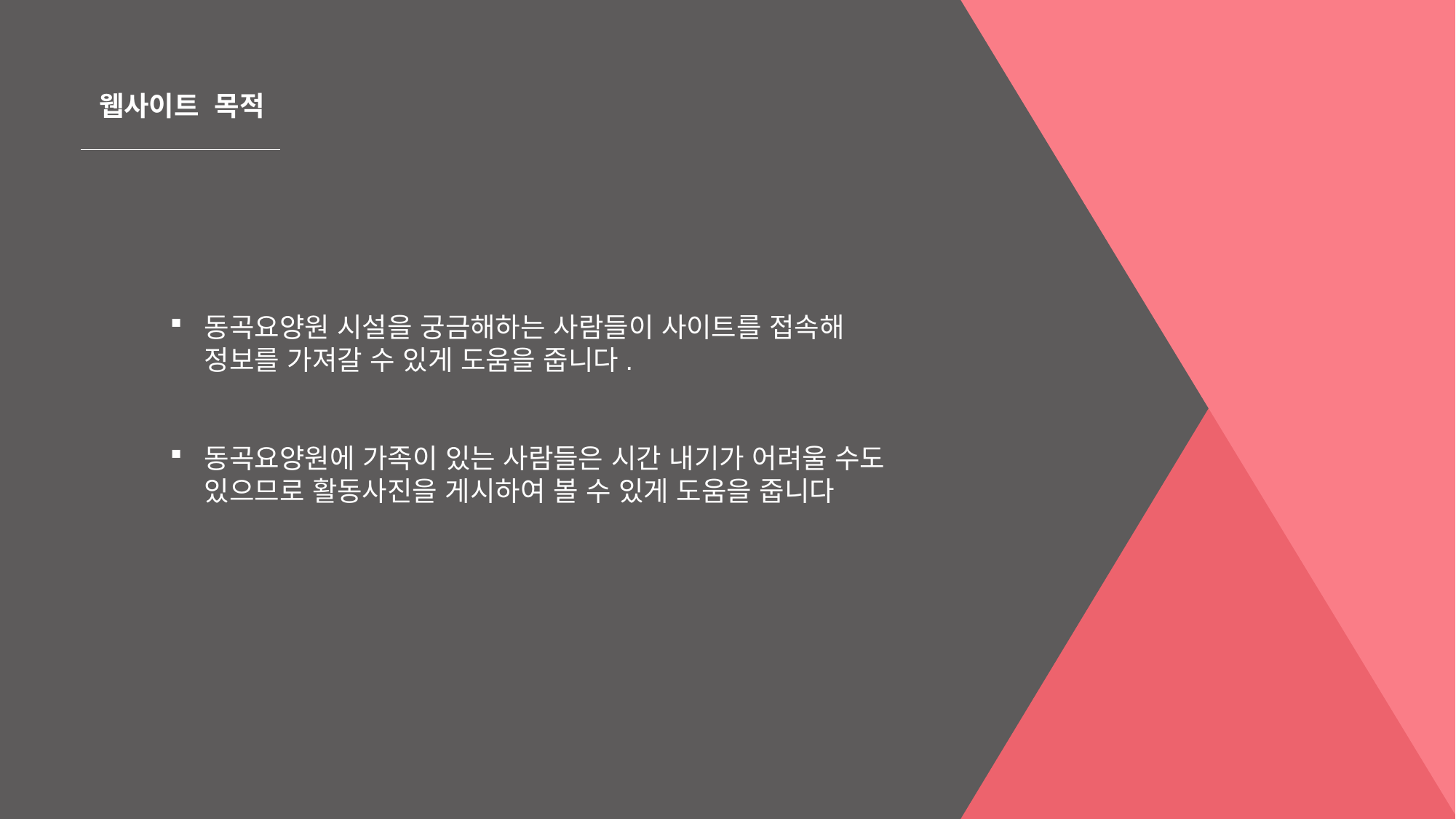

웹사이트  목적
동곡요양원 시설을 궁금해하는 사람들이 사이트를 접속해 정보를 가져갈 수 있게 도움을 줍니다.

동곡요양원에 가족이 있는 사람들은 시간 내기가 어려울 수도 있으므로 활동사진을 게시하여 볼 수 있게 도움을 줍니다